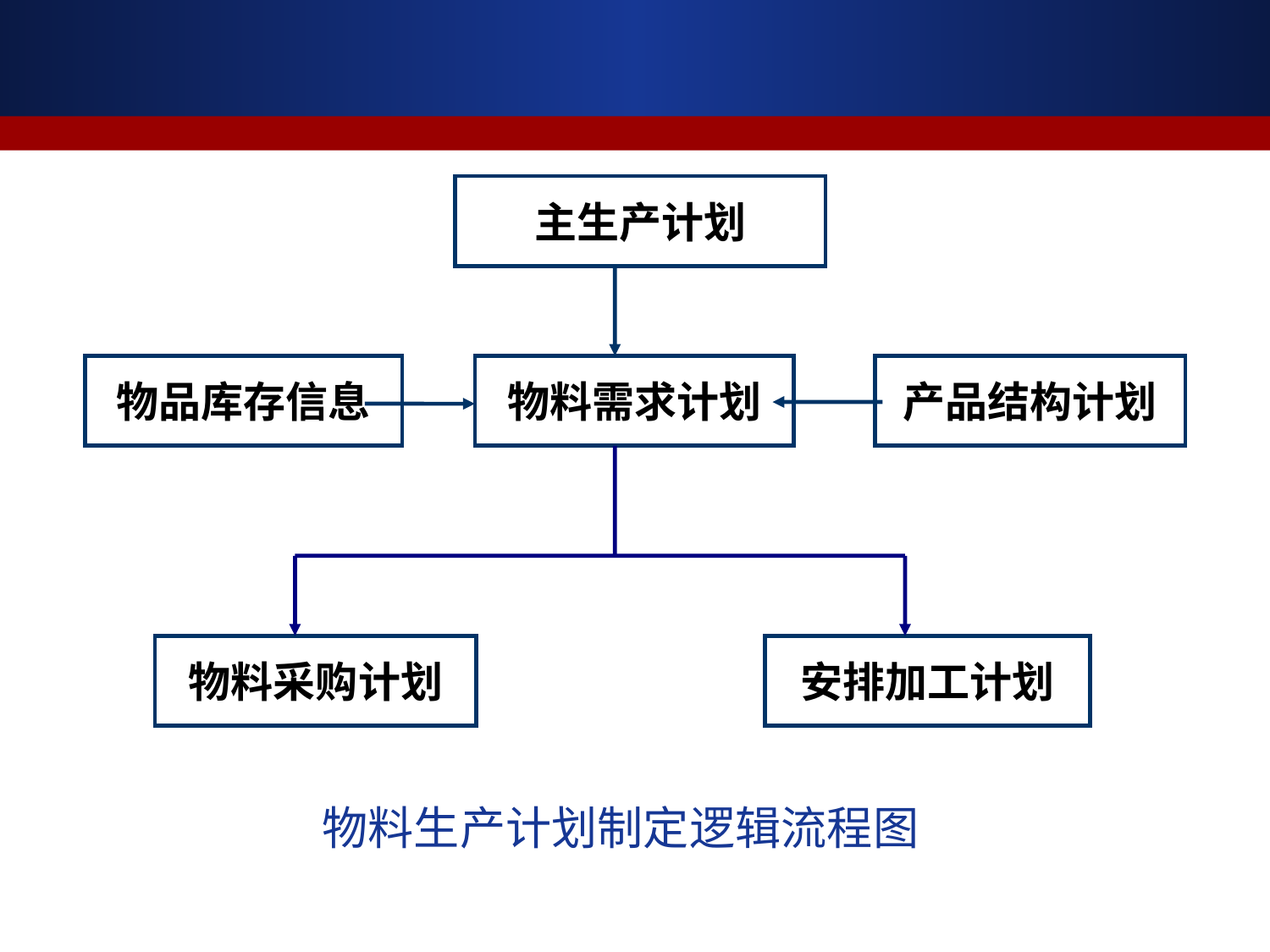

主生产计划

物品库存信息
物料需求计划
产品结构计划

物料采购计划
安排加工计划
物料生产计划制定逻辑流程图